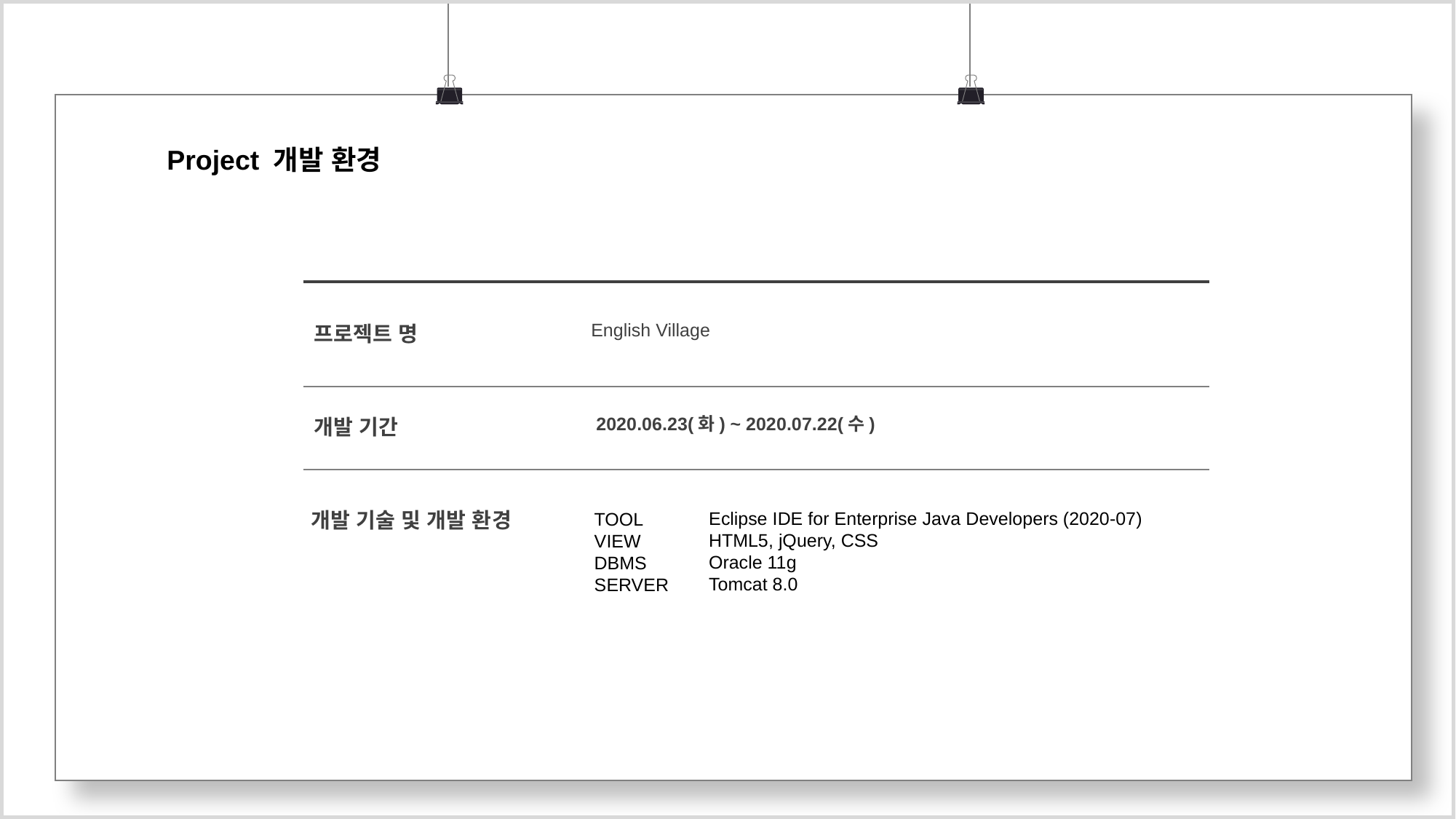

Project 개발 환경
English Village
프로젝트 명
2020.06.23(화) ~ 2020.07.22(수)
개발 기간
개발 기술 및 개발 환경
Eclipse IDE for Enterprise Java Developers (2020-07)
HTML5, jQuery, CSS
Oracle 11g
Tomcat 8.0
TOOL
VIEW
DBMS
SERVER